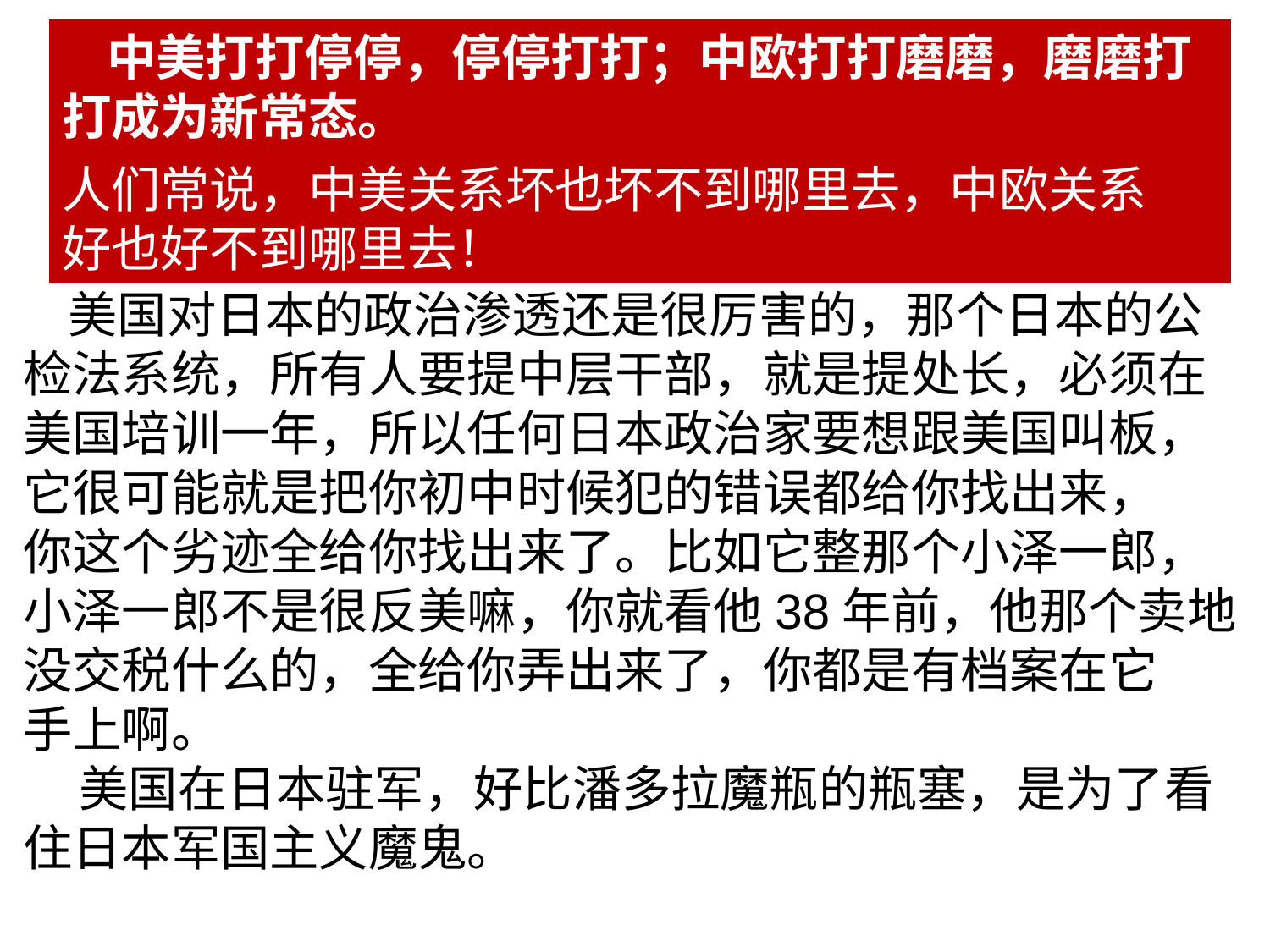

中美打打停停，停停打打；中欧打打磨磨，磨磨打打成为新常态。
人们常说，中美关系坏也坏不到哪里去，中欧关系
好也好不到哪里去！
   美国对日本的政治渗透还是很厉害的，那个日本的公
检法系统，所有人要提中层干部，就是提处长，必须在
美国培训一年，所以任何日本政治家要想跟美国叫板，
它很可能就是把你初中时候犯的错误都给你找出来，
你这个劣迹全给你找出来了。比如它整那个小泽一郎，
小泽一郎不是很反美嘛，你就看他38年前，他那个卖地
没交税什么的，全给你弄出来了，你都是有档案在它
手上啊。
    美国在日本驻军，好比潘多拉魔瓶的瓶塞，是为了看
住日本军国主义魔鬼。